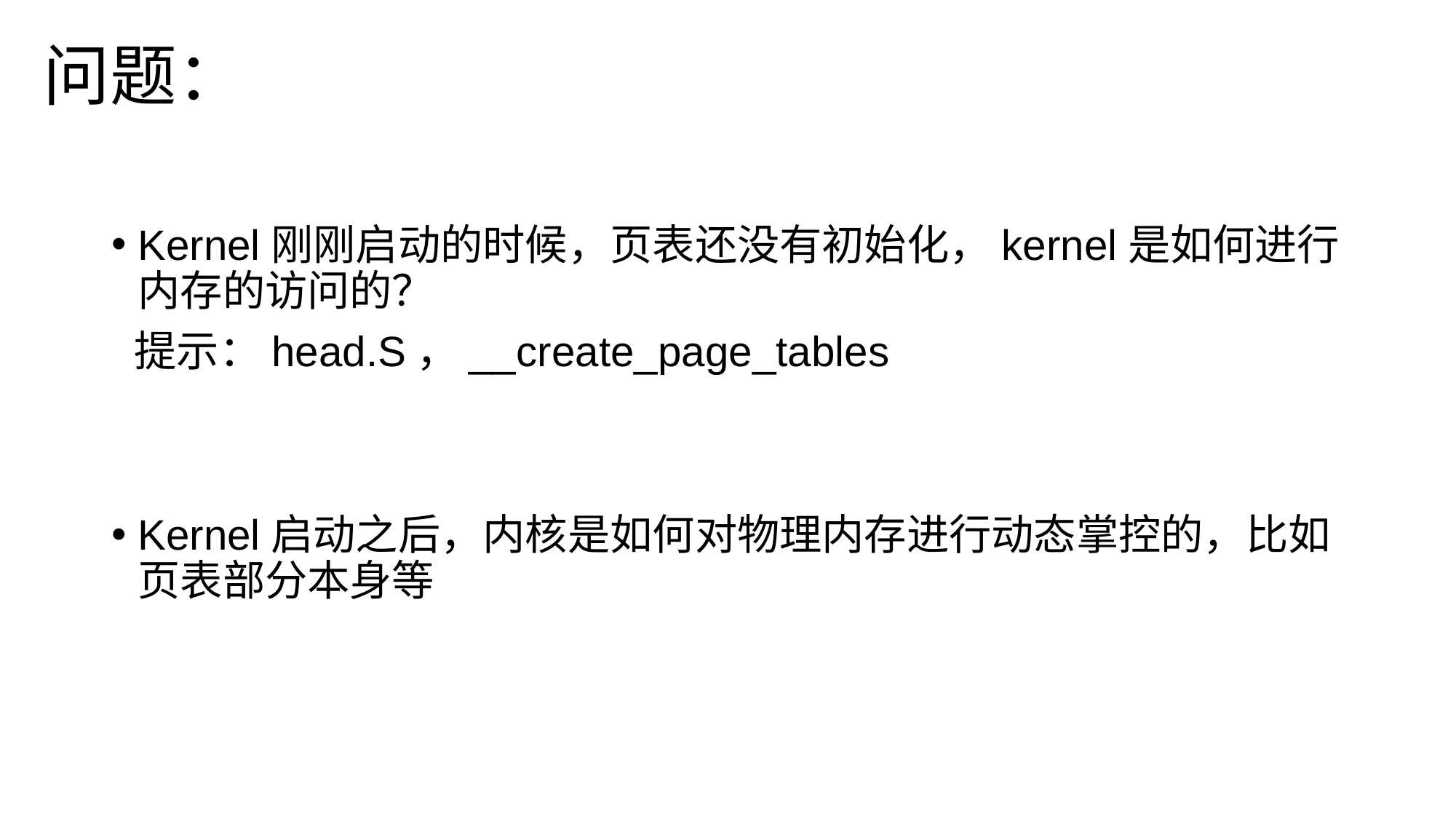

问题：
Kernel刚刚启动的时候，页表还没有初始化，kernel是如何进行内存的访问的？
 提示：head.S，__create_page_tables

Kernel启动之后，内核是如何对物理内存进行动态掌控的，比如页表部分本身等